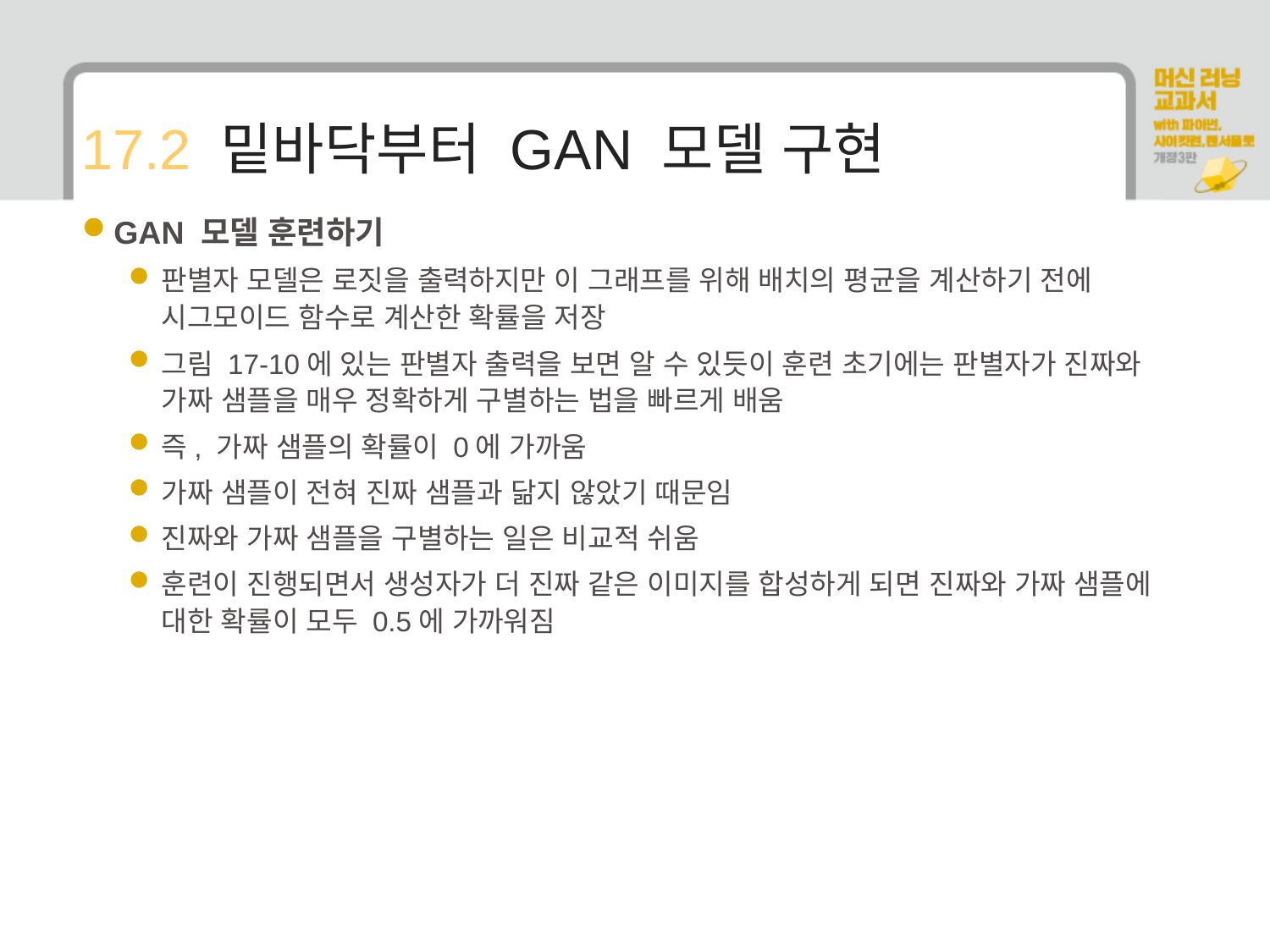

# 17.2 밑바닥부터 GAN 모델 구현
GAN 모델 훈련하기
판별자 모델은 로짓을 출력하지만 이 그래프를 위해 배치의 평균을 계산하기 전에 시그모이드 함수로 계산한 확률을 저장
그림 17-10에 있는 판별자 출력을 보면 알 수 있듯이 훈련 초기에는 판별자가 진짜와 가짜 샘플을 매우 정확하게 구별하는 법을 빠르게 배움
즉, 가짜 샘플의 확률이 0에 가까움
가짜 샘플이 전혀 진짜 샘플과 닮지 않았기 때문임
진짜와 가짜 샘플을 구별하는 일은 비교적 쉬움
훈련이 진행되면서 생성자가 더 진짜 같은 이미지를 합성하게 되면 진짜와 가짜 샘플에 대한 확률이 모두 0.5에 가까워짐